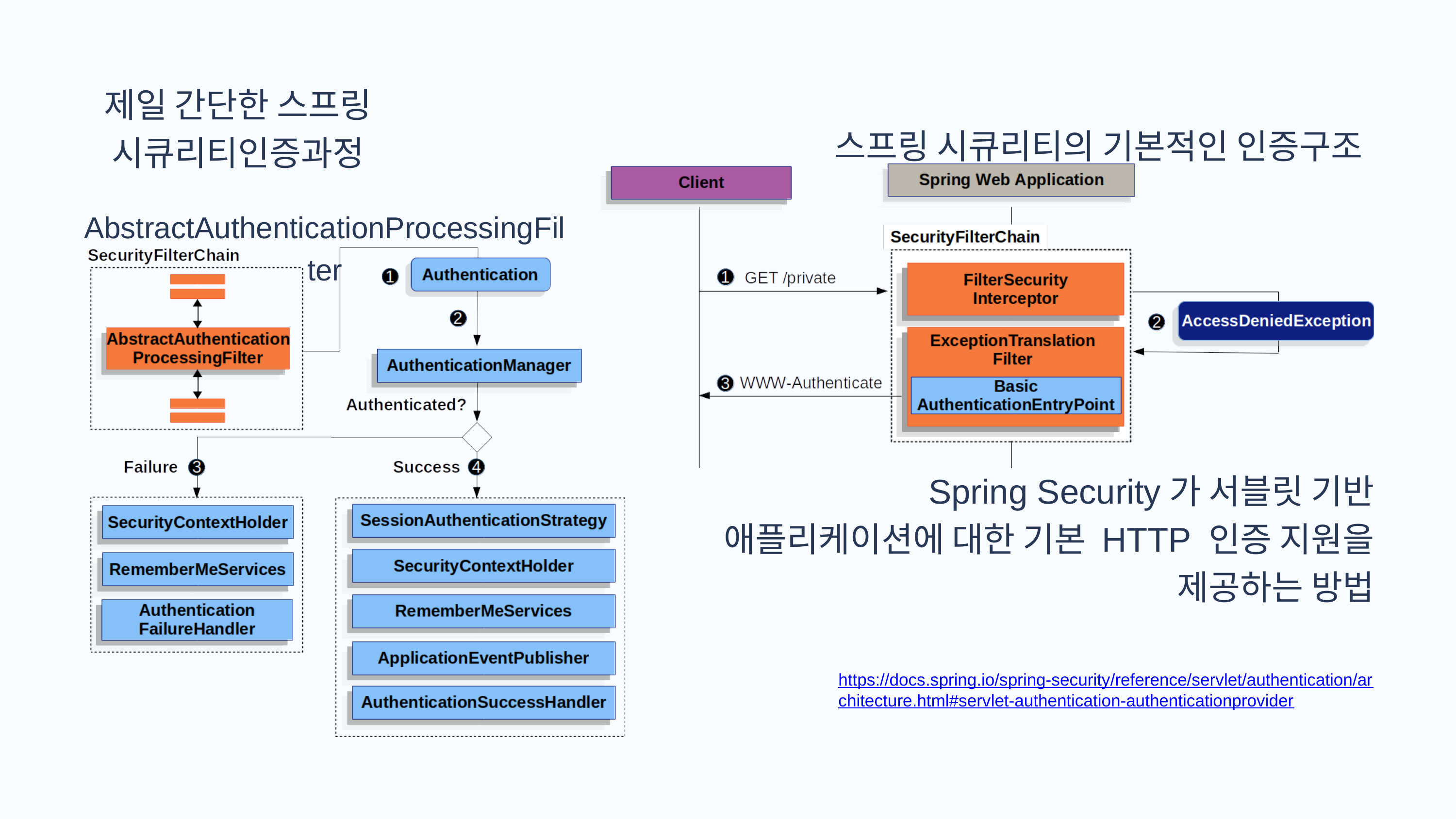

제일 간단한 스프링 시큐리티인증과정
스프링 시큐리티의 기본적인 인증구조

AbstractAuthenticationProcessingFilter

 Spring Security가 서블릿 기반 애플리케이션에 대한 기본 HTTP 인증 지원을 제공하는 방법
https://docs.spring.io/spring-security/reference/servlet/authentication/architecture.html#servlet-authentication-authenticationprovider